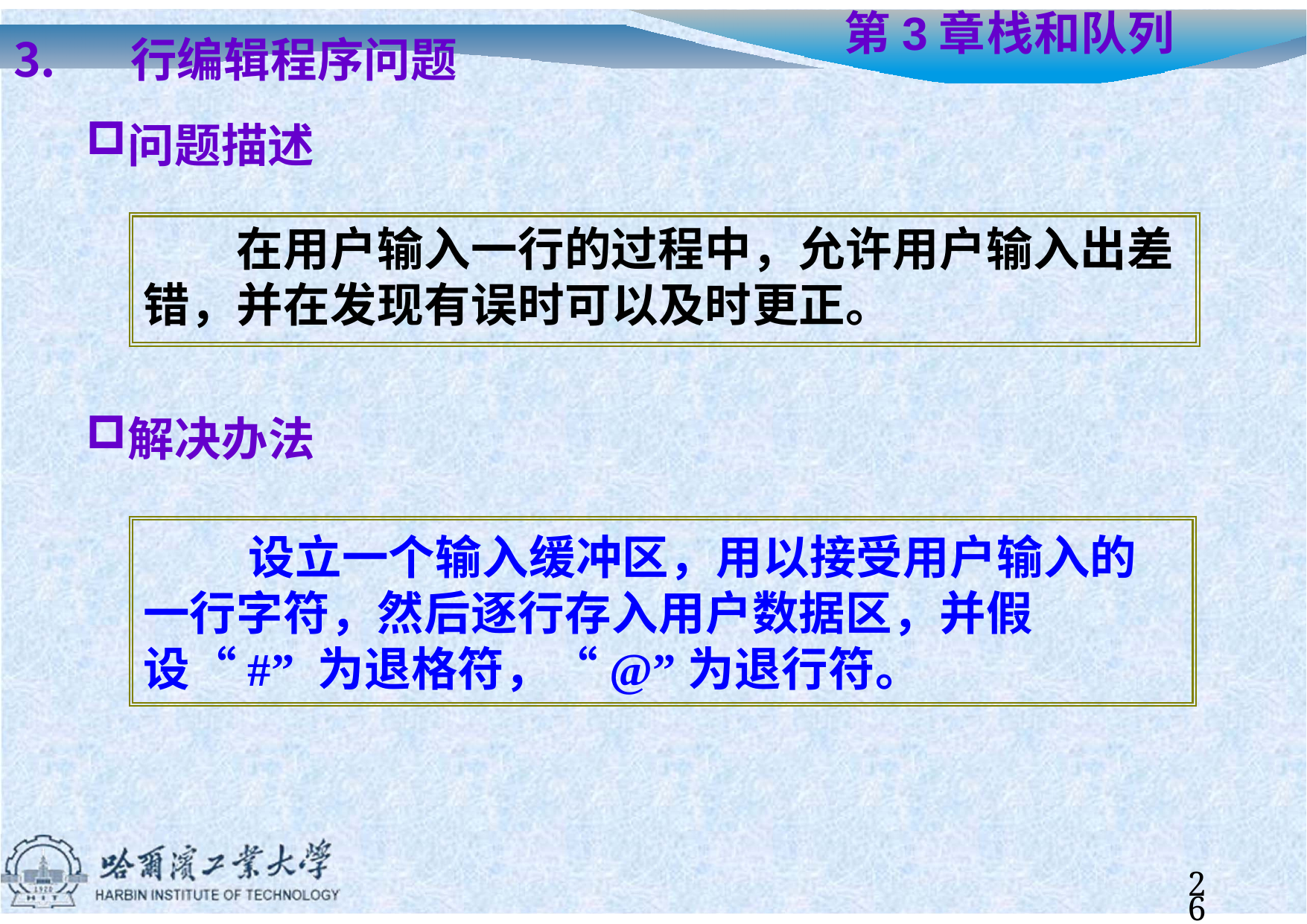

行编辑程序问题
问题描述
# 第3章	栈和队列

在用户输入一行的过程中，允许用户输入出差 错，并在发现有误时可以及时更正。

解决办法

设立一个输入缓冲区，用以接受用户输入的 一行字符，然后逐行存入用户数据区，并假设“#” 为退格符，“@”为退行符。

26